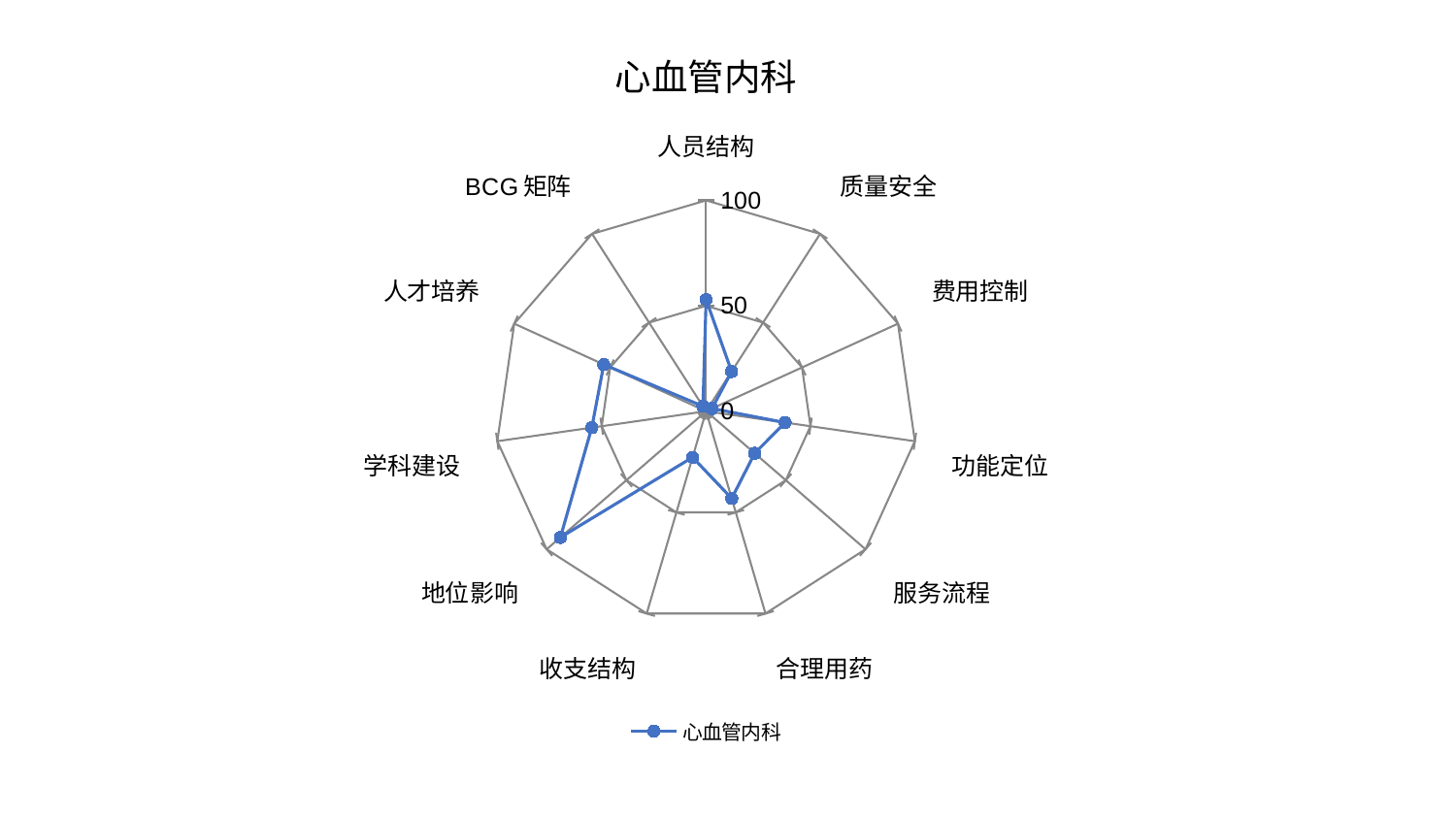

### Chart: 心血管内科

| Category | 心血管内科 |
|---|---|
| 人员结构 | 52.9680411860484 |
| 质量安全 | 22.412824579721068 |
| 费用控制 | 3.0847262724355113 |
| 功能定位 | 37.838423528648356 |
| 服务流程 | 30.488099777853932 |
| 合理用药 | 43.13007324330121 |
| 收支结构 | 22.781313211718825 |
| 地位影响 | 91.41502550907335 |
| 学科建设 | 54.75383759249309 |
| 人才培养 | 53.34546821772676 |
| BCG矩阵 | 2.795661703106243 |
156